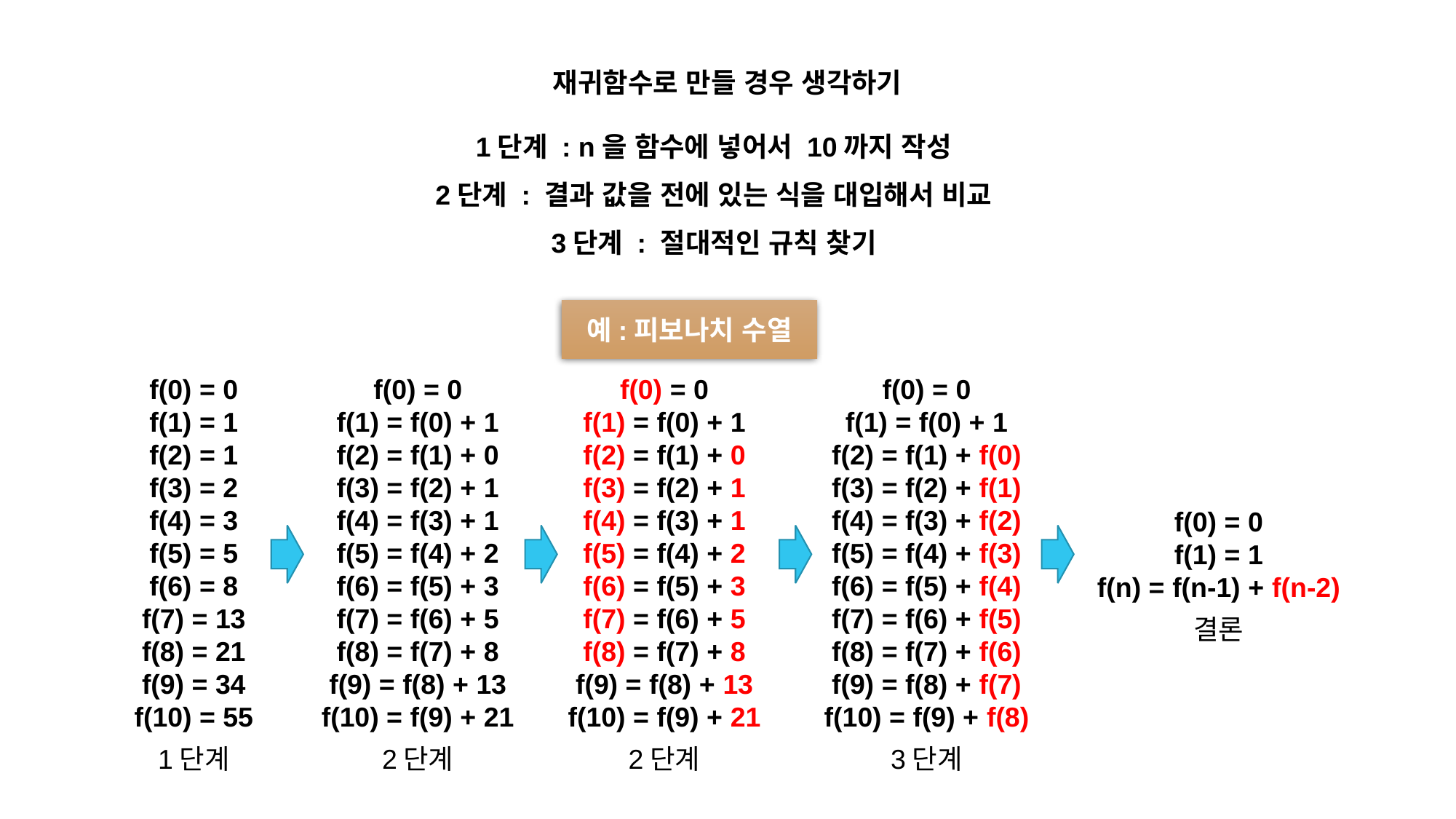

재귀함수로 만들 경우 생각하기
1단계 : n을 함수에 넣어서 10까지 작성
2단계 : 결과 값을 전에 있는 식을 대입해서 비교
3단계 : 절대적인 규칙 찾기
예:피보나치 수열
f(0) = 0
f(1) = 1
f(2) = 1
f(3) = 2
f(4) = 3
f(5) = 5
f(6) = 8
f(7) = 13
f(8) = 21
f(9) = 34
f(10) = 55
f(0) = 0
f(1) = f(0) + 1
f(2) = f(1) + 0
f(3) = f(2) + 1
f(4) = f(3) + 1
f(5) = f(4) + 2
f(6) = f(5) + 3
f(7) = f(6) + 5
f(8) = f(7) + 8
f(9) = f(8) + 13
f(10) = f(9) + 21
f(0) = 0
f(1) = f(0) + 1
f(2) = f(1) + 0
f(3) = f(2) + 1
f(4) = f(3) + 1
f(5) = f(4) + 2
f(6) = f(5) + 3
f(7) = f(6) + 5
f(8) = f(7) + 8
f(9) = f(8) + 13
f(10) = f(9) + 21
f(0) = 0
f(1) = f(0) + 1
f(2) = f(1) + f(0)
f(3) = f(2) + f(1)
f(4) = f(3) + f(2)
f(5) = f(4) + f(3)
f(6) = f(5) + f(4)
f(7) = f(6) + f(5)
f(8) = f(7) + f(6)
f(9) = f(8) + f(7)
f(10) = f(9) + f(8)
f(0) = 0
f(1) = 1
f(n) = f(n-1) + f(n-2)

결론
1단계
2단계
2단계
3단계